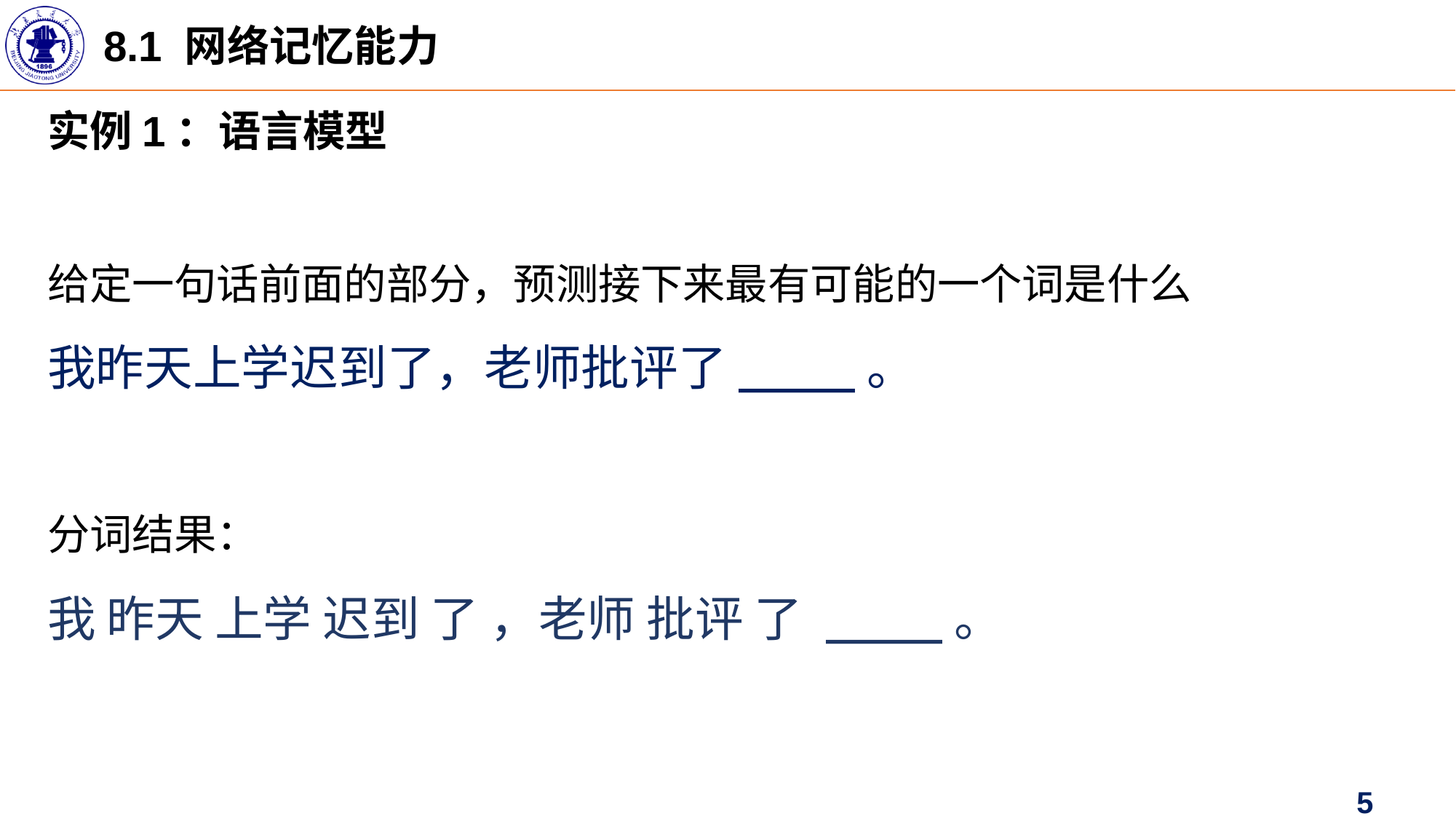

8.1 网络记忆能力

实例1：语言模型

给定一句话前面的部分，预测接下来最有可能的一个词是什么
我昨天上学迟到了，老师批评了____。

分词结果：
我 昨天 上学 迟到 了 ，老师 批评 了 ____。